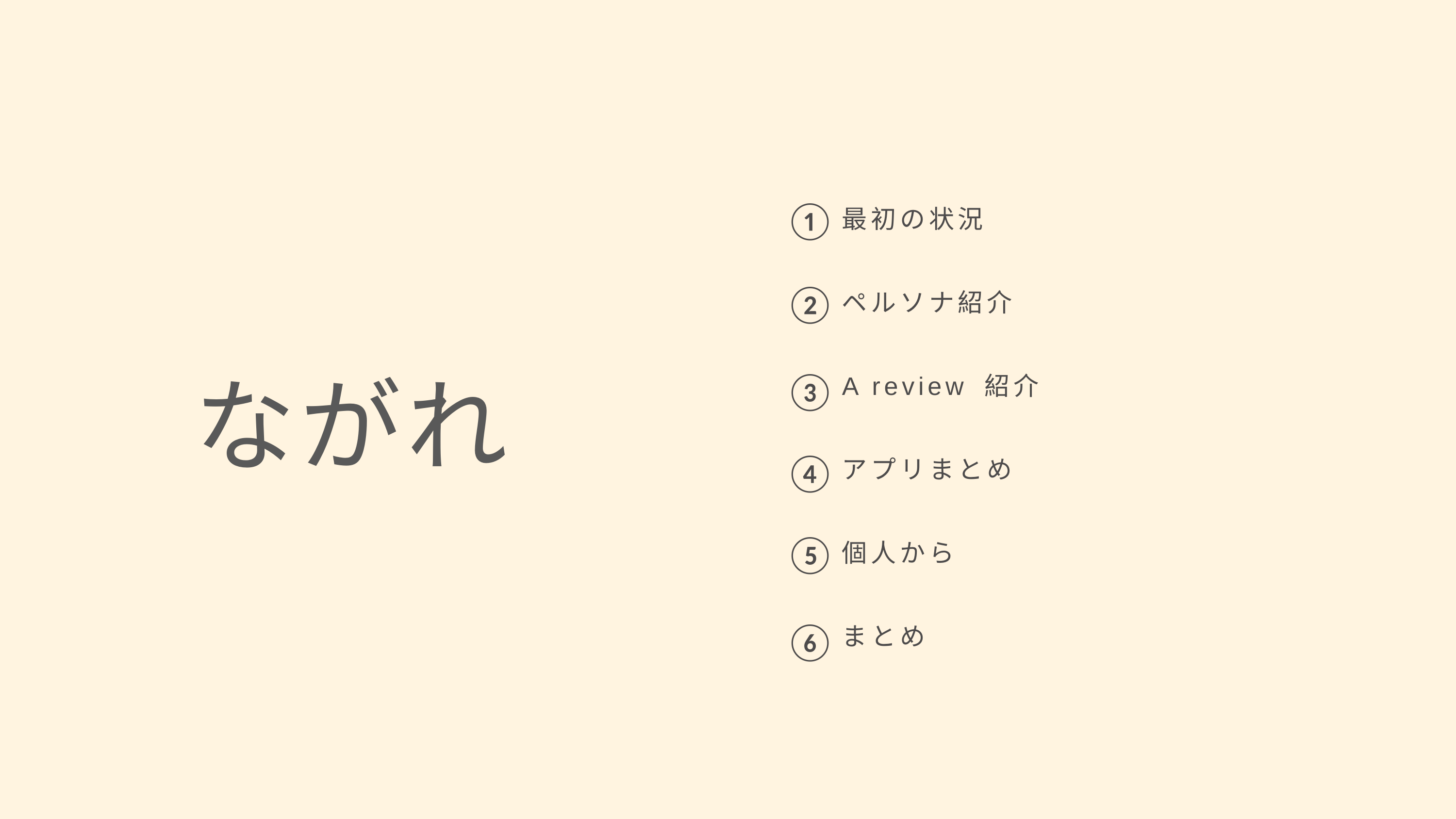

①
最初の状況
②
ペルソナ紹介
ながれ
③
A review 紹介
④
アプリまとめ
⑤
個人から
⑥
まとめ